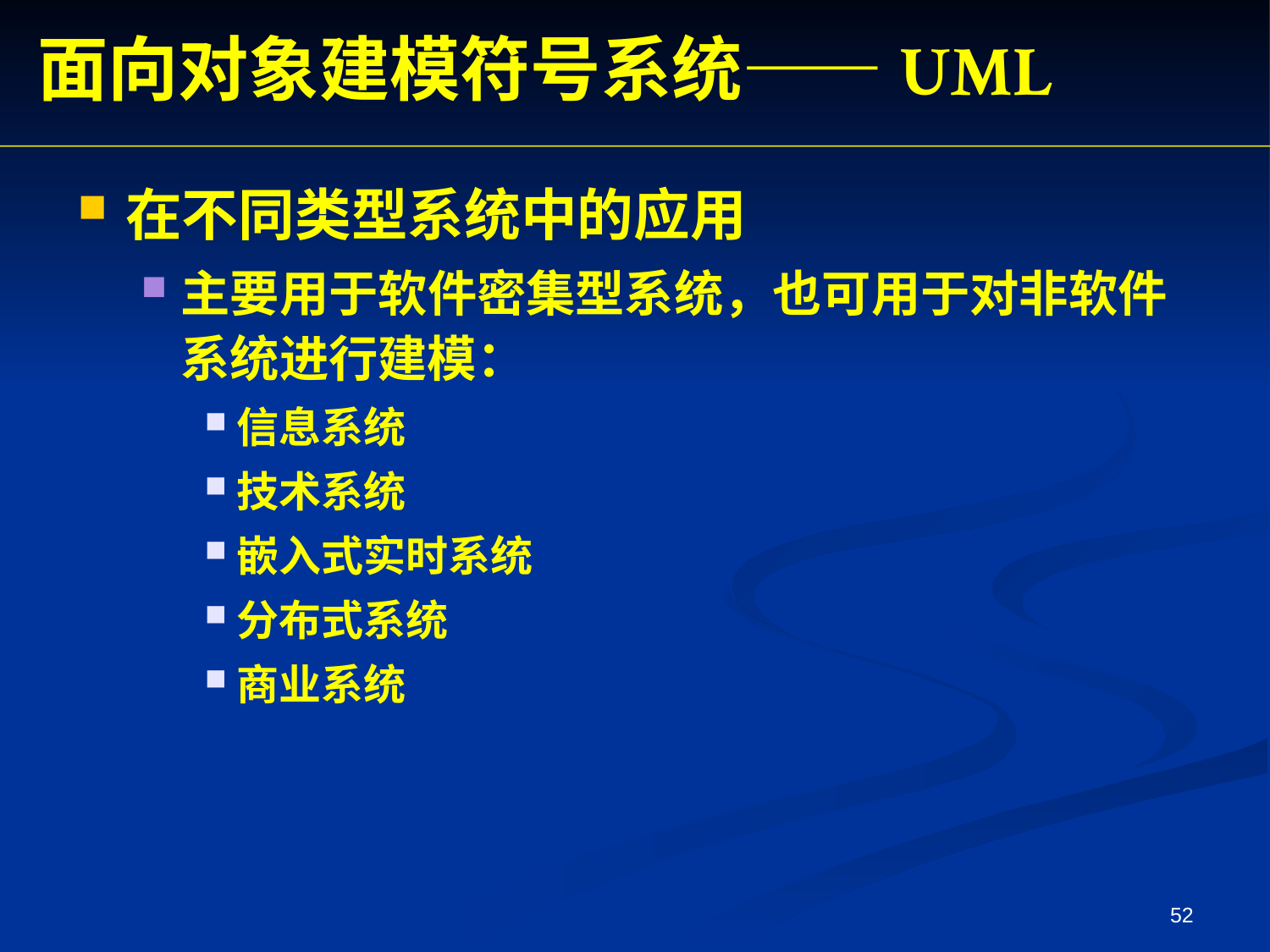

面向对象建模符号系统——UML

在不同类型系统中的应用
主要用于软件密集型系统，也可用于对非软件系统进行建模：
信息系统
技术系统
嵌入式实时系统
分布式系统
商业系统
52